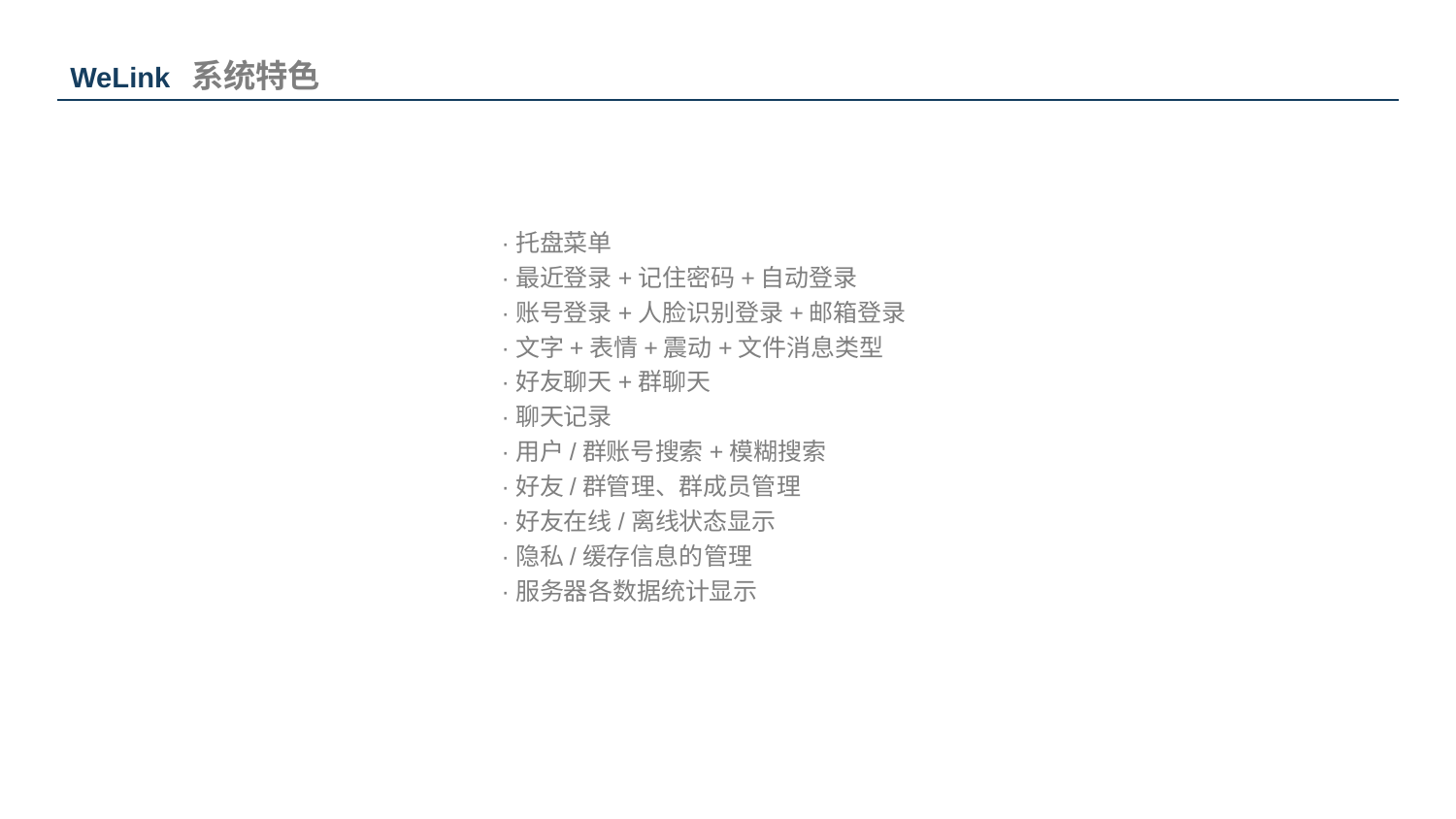

系统特色
WeLink
·托盘菜单
·最近登录+记住密码+自动登录
·账号登录+人脸识别登录+邮箱登录
·文字+表情+震动+文件消息类型
·好友聊天+群聊天
·聊天记录
·用户/群账号搜索+模糊搜索
·好友/群管理、群成员管理
·好友在线/离线状态显示
·隐私/缓存信息的管理
·服务器各数据统计显示